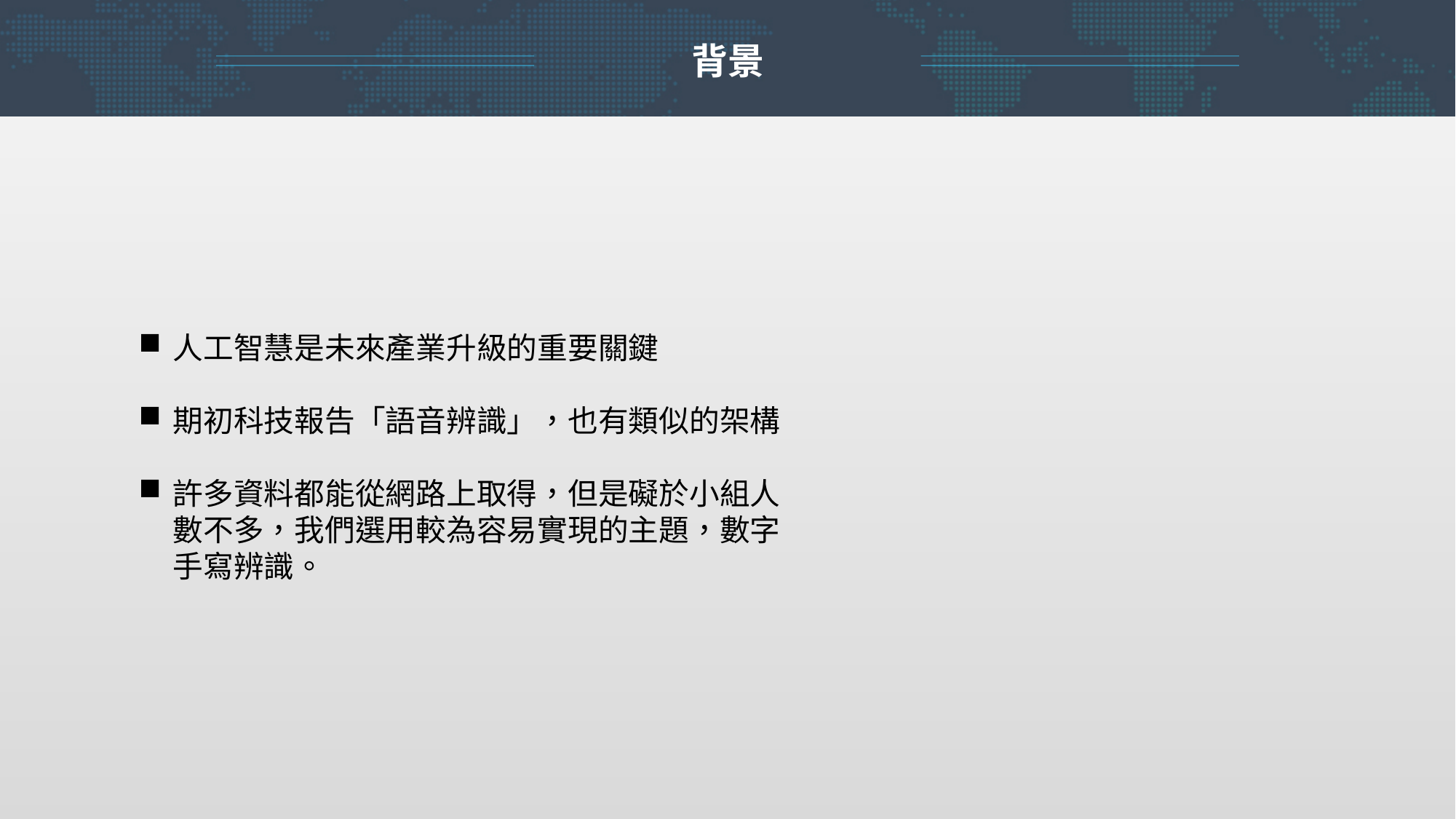

背景
人工智慧是未來產業升級的重要關鍵

期初科技報告「語音辨識」，也有類似的架構

許多資料都能從網路上取得，但是礙於小組人數不多，我們選用較為容易實現的主題，數字手寫辨識。